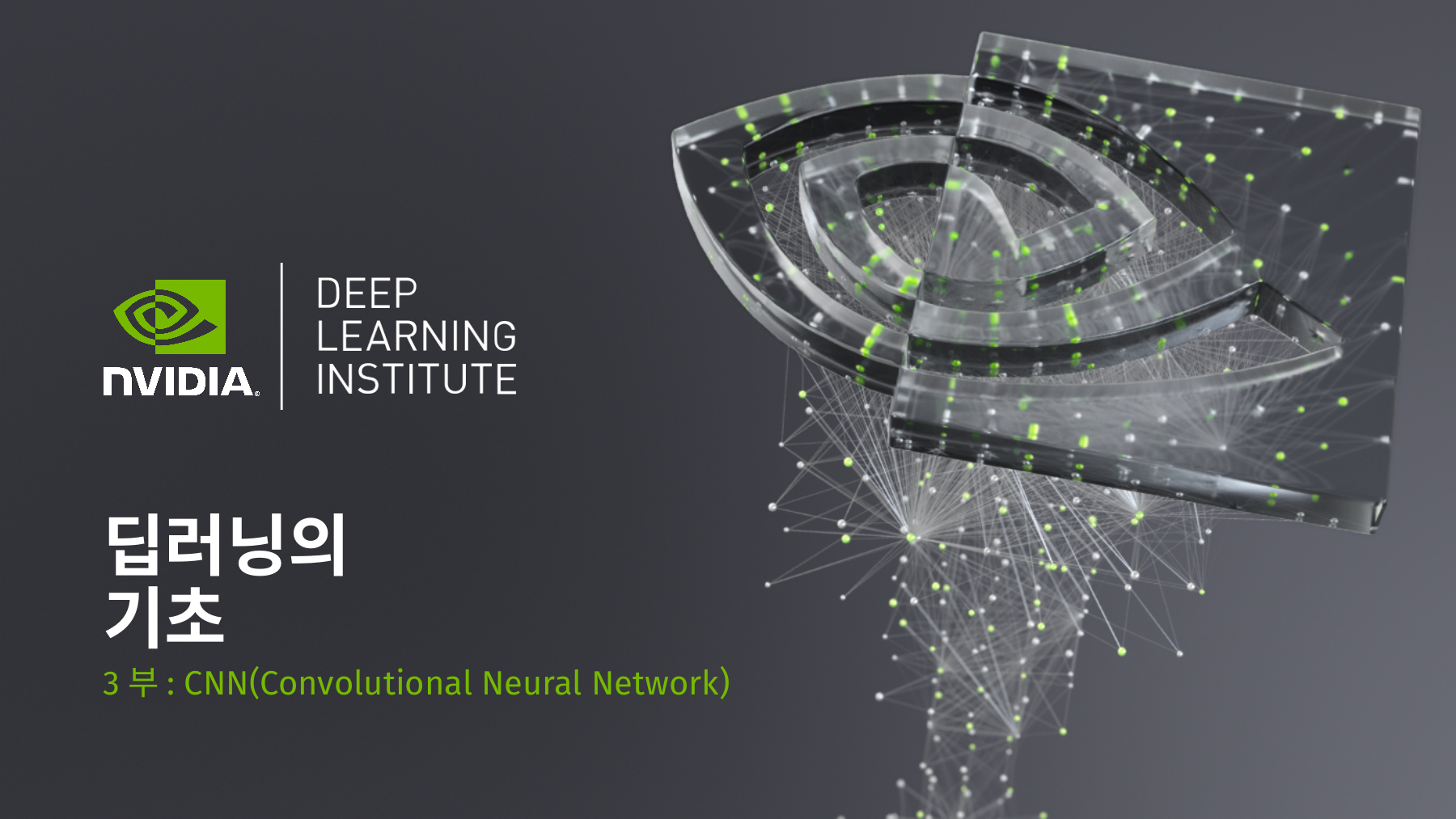

# 딥러닝의 기초
3부: CNN(Convolutional Neural Network)